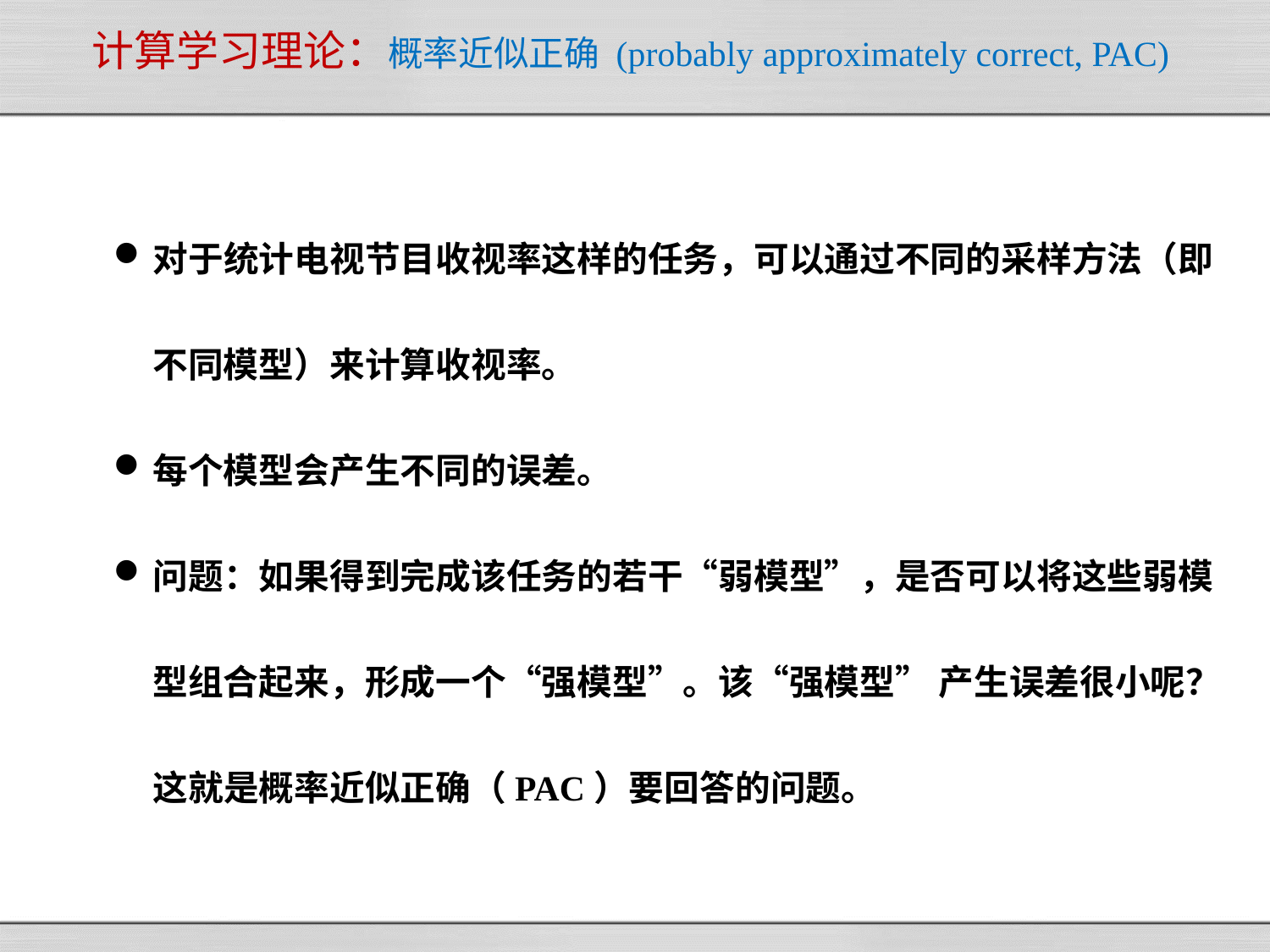

# 计算学习理论：概率近似正确 (probably approximately correct, PAC)
对于统计电视节目收视率这样的任务，可以通过不同的采样方法（即不同模型）来计算收视率。
每个模型会产生不同的误差。
问题：如果得到完成该任务的若干“弱模型”，是否可以将这些弱模型组合起来，形成一个“强模型”。该“强模型” 产生误差很小呢？这就是概率近似正确（PAC）要回答的问题。